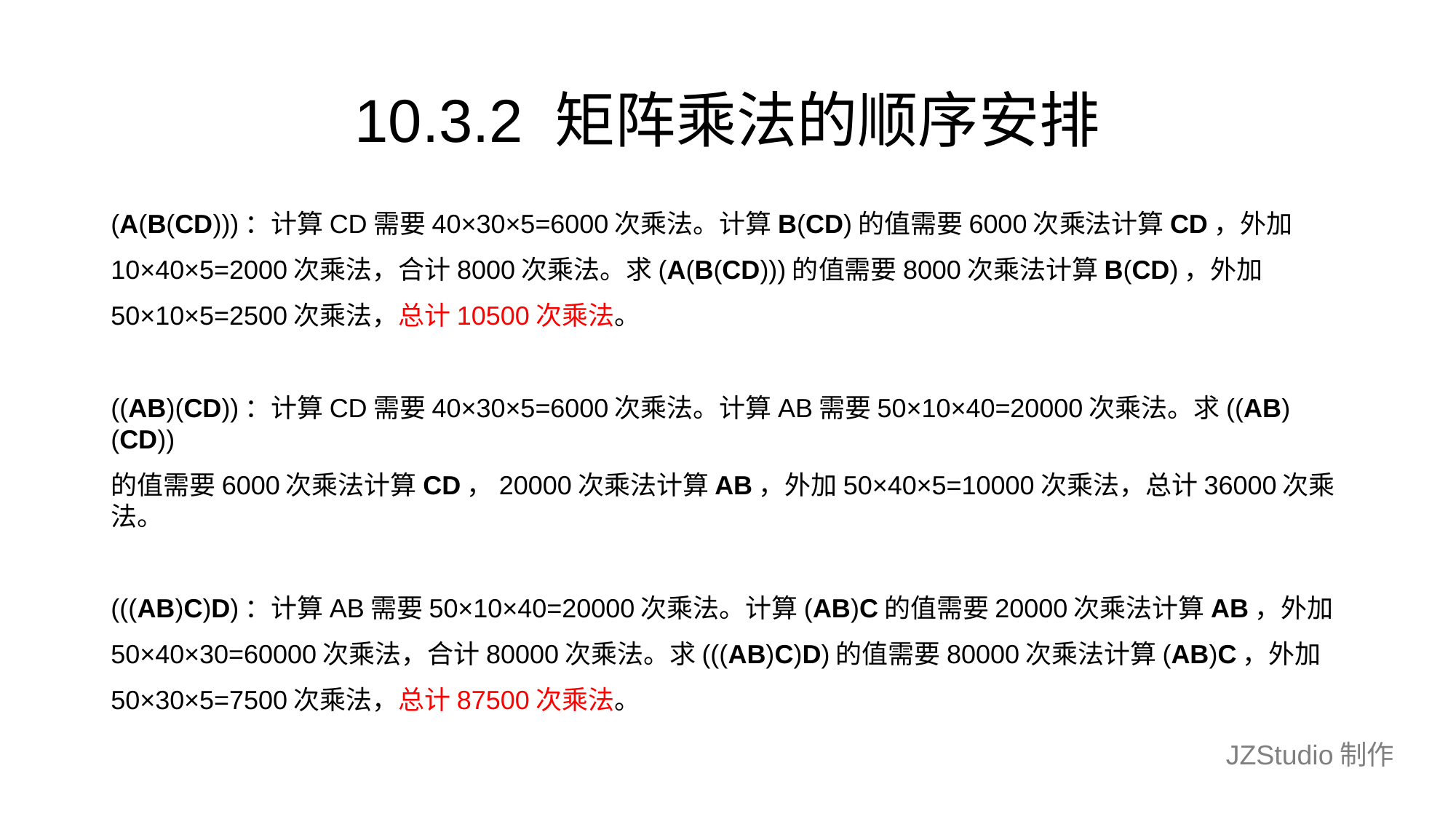

# 10.3.2 矩阵乘法的顺序安排
(A(B(CD)))：计算CD需要40×30×5=6000次乘法。计算B(CD)的值需要6000次乘法计算CD，外加
10×40×5=2000次乘法，合计8000次乘法。求(A(B(CD)))的值需要8000次乘法计算B(CD)，外加
50×10×5=2500次乘法，总计10500次乘法。

((AB)(CD))：计算CD需要40×30×5=6000次乘法。计算AB需要50×10×40=20000次乘法。求((AB)(CD))
的值需要6000次乘法计算CD，20000次乘法计算AB，外加50×40×5=10000次乘法，总计36000次乘法。

(((AB)C)D)：计算AB需要50×10×40=20000次乘法。计算(AB)C的值需要20000次乘法计算AB，外加
50×40×30=60000次乘法，合计80000次乘法。求(((AB)C)D)的值需要80000次乘法计算(AB)C，外加
50×30×5=7500次乘法，总计87500次乘法。